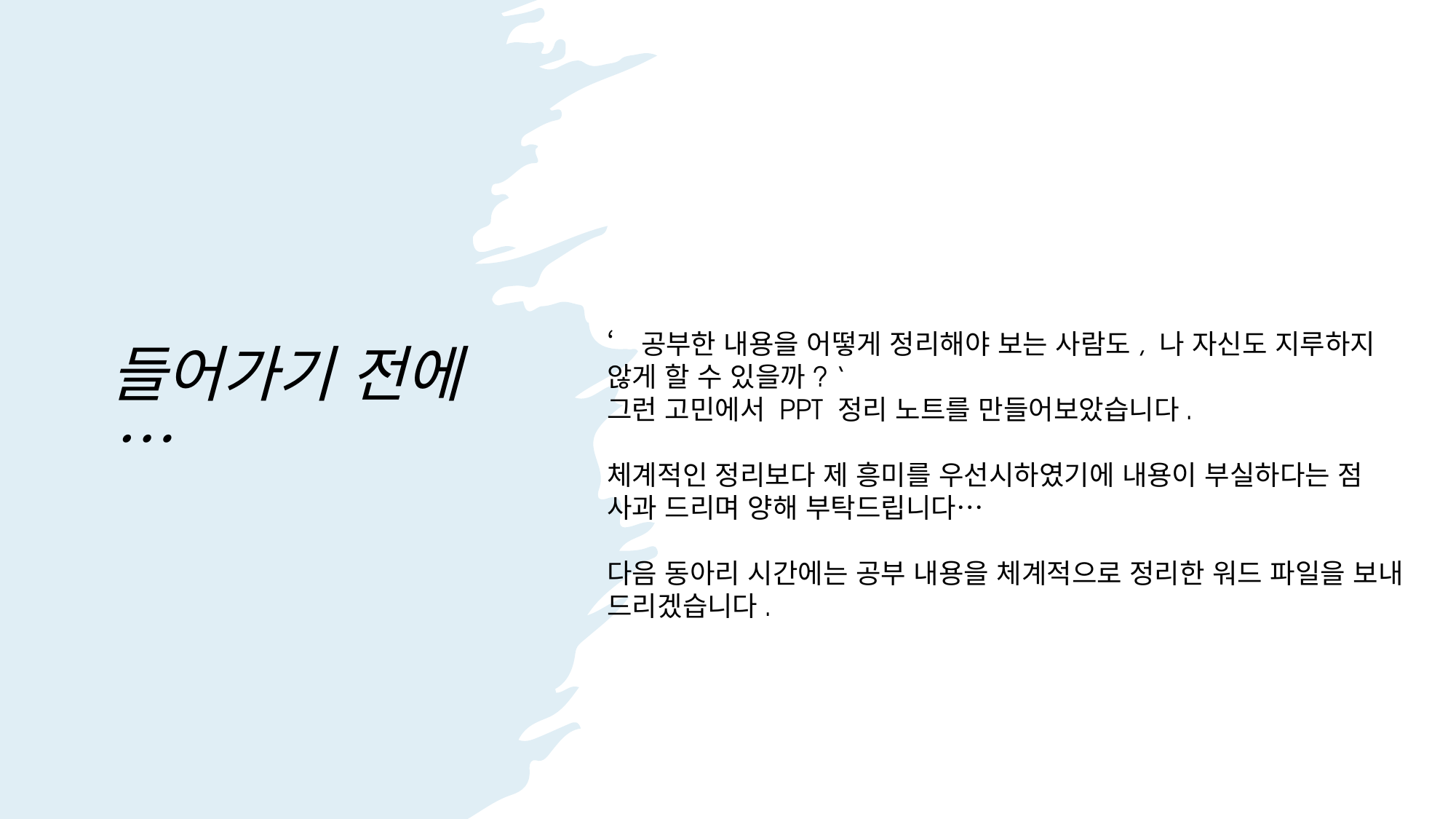

들어가기 전에…

‘공부한 내용을 어떻게 정리해야 보는 사람도, 나 자신도 지루하지 않게 할 수 있을까? ‘
그런 고민에서 PPT 정리 노트를 만들어보았습니다.

체계적인 정리보다 제 흥미를 우선시하였기에 내용이 부실하다는 점 사과 드리며 양해 부탁드립니다…

다음 동아리 시간에는 공부 내용을 체계적으로 정리한 워드 파일을 보내 드리겠습니다.